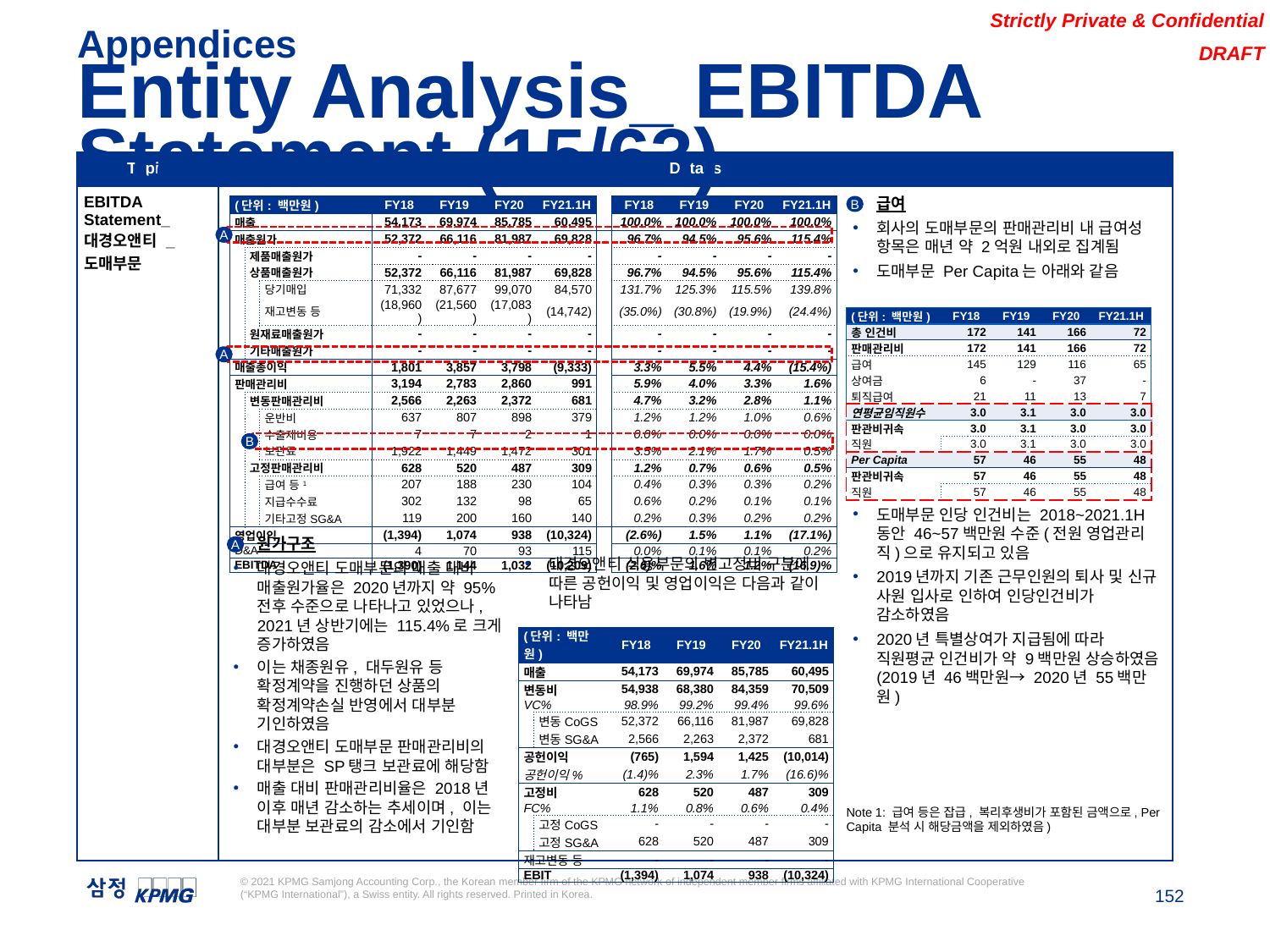

Appendices
Entity Analysis_ EBITDA Statement (15/63)
| Topic | Details |
| --- | --- |
| EBITDA Statement\_ 대경오앤티 \_도매부문 |  |
급여
회사의 도매부문의 판매관리비 내 급여성 항목은 매년 약 2억원 내외로 집계됨
도매부문 Per Capita는 아래와 같음

도매부문 인당 인건비는 2018~2021.1H 동안 46~57백만원 수준(전원 영업관리직)으로 유지되고 있음
2019년까지 기존 근무인원의 퇴사 및 신규 사원 입사로 인하여 인당인건비가 감소하였음
2020년 특별상여가 지급됨에 따라 직원평균 인건비가 약 9백만원 상승하였음 (2019년 46백만원→ 2020년 55백만원)

| (단위: 백만원) |  |  | FY18 | FY19 | FY20 | FY21.1H |  | FY18 | FY19 | FY20 | FY21.1H |
| --- | --- | --- | --- | --- | --- | --- | --- | --- | --- | --- | --- |
| 매출 |  |  | 54,173 | 69,974 | 85,785 | 60,495 |  | 100.0% | 100.0% | 100.0% | 100.0% |
| 매출원가 |  |  | 52,372 | 66,116 | 81,987 | 69,828 |  | 96.7% | 94.5% | 95.6% | 115.4% |
|  | 제품매출원가 |  | - | - | - | - |  | - | - | - | - |
|  | 상품매출원가 |  | 52,372 | 66,116 | 81,987 | 69,828 |  | 96.7% | 94.5% | 95.6% | 115.4% |
|  |  | 당기매입 | 71,332 | 87,677 | 99,070 | 84,570 |  | 131.7% | 125.3% | 115.5% | 139.8% |
|  |  | 재고변동 등 | (18,960) | (21,560) | (17,083) | (14,742) |  | (35.0%) | (30.8%) | (19.9%) | (24.4%) |
|  | 원재료매출원가 |  | - | - | - | - |  | - | - | - | - |
|  | 기타매출원가 |  | - | - | - | - |  | - | - | - | - |
| 매출총이익 |  |  | 1,801 | 3,857 | 3,798 | (9,333) |  | 3.3% | 5.5% | 4.4% | (15.4%) |
| 판매관리비 |  |  | 3,194 | 2,783 | 2,860 | 991 |  | 5.9% | 4.0% | 3.3% | 1.6% |
|  | 변동판매관리비 |  | 2,566 | 2,263 | 2,372 | 681 |  | 4.7% | 3.2% | 2.8% | 1.1% |
|  |  | 운반비 | 637 | 807 | 898 | 379 |  | 1.2% | 1.2% | 1.0% | 0.6% |
|  |  | 수출제비용 | 7 | 7 | 2 | 1 |  | 0.0% | 0.0% | 0.0% | 0.0% |
|  |  | 보관료 | 1,922 | 1,449 | 1,472 | 301 |  | 3.5% | 2.1% | 1.7% | 0.5% |
|  | 고정판매관리비 |  | 628 | 520 | 487 | 309 |  | 1.2% | 0.7% | 0.6% | 0.5% |
|  |  | 급여 등1 | 207 | 188 | 230 | 104 |  | 0.4% | 0.3% | 0.3% | 0.2% |
|  |  | 지급수수료 | 302 | 132 | 98 | 65 |  | 0.6% | 0.2% | 0.1% | 0.1% |
|  |  | 기타고정SG&A | 119 | 200 | 160 | 140 |  | 0.2% | 0.3% | 0.2% | 0.2% |
| 영업이익 |  |  | (1,394) | 1,074 | 938 | (10,324) |  | (2.6%) | 1.5% | 1.1% | (17.1%) |
| D&A |  |  | 4 | 70 | 93 | 115 |  | 0.0% | 0.1% | 0.1% | 0.2% |
| EBITDA |  |  | (1,390) | 1,144 | 1,032 | (10,209) |  | (2.6)% | 1.6% | 1.2% | (16.9)% |
B
A

| (단위: 백만원) | FY18 | FY19 | FY20 | FY21.1H |
| --- | --- | --- | --- | --- |
| 총 인건비 | 172 | 141 | 166 | 72 |
| 판매관리비 | 172 | 141 | 166 | 72 |
| 급여 | 145 | 129 | 116 | 65 |
| 상여금 | 6 | - | 37 | - |
| 퇴직급여 | 21 | 11 | 13 | 7 |
| 연평균임직원수 | 3.0 | 3.1 | 3.0 | 3.0 |
| 판관비귀속 | 3.0 | 3.1 | 3.0 | 3.0 |
| 직원 | 3.0 | 3.1 | 3.0 | 3.0 |
| Per Capita | 57 | 46 | 55 | 48 |
| 판관비귀속 | 57 | 46 | 55 | 48 |
| 직원 | 57 | 46 | 55 | 48 |
A

B

원가구조
대경오앤티 도매부문의 매출 대비 매출원가율은 2020년까지 약 95% 전후 수준으로 나타나고 있었으나, 2021년 상반기에는 115.4%로 크게 증가하였음
이는 채종원유, 대두원유 등 확정계약을 진행하던 상품의 확정계약손실 반영에서 대부분 기인하였음
대경오앤티 도매부문 판매관리비의 대부분은 SP탱크 보관료에 해당함
매출 대비 판매관리비율은 2018년 이후 매년 감소하는 추세이며, 이는 대부분 보관료의 감소에서 기인함

A
대경오앤티 식용부문의 변고정비 구분에 따른 공헌이익 및 영업이익은 다음과 같이 나타남
| (단위: 백만원) |  | FY18 | FY19 | FY20 | FY21.1H |
| --- | --- | --- | --- | --- | --- |
| 매출 |  | 54,173 | 69,974 | 85,785 | 60,495 |
| 변동비 |  | 54,938 | 68,380 | 84,359 | 70,509 |
| VC% |  | 98.9% | 99.2% | 99.4% | 99.6% |
|  | 변동CoGS | 52,372 | 66,116 | 81,987 | 69,828 |
|  | 변동SG&A | 2,566 | 2,263 | 2,372 | 681 |
| 공헌이익 |  | (765) | 1,594 | 1,425 | (10,014) |
| 공헌이익% |  | (1.4)% | 2.3% | 1.7% | (16.6)% |
| 고정비 |  | 628 | 520 | 487 | 309 |
| FC% |  | 1.1% | 0.8% | 0.6% | 0.4% |
|  | 고정CoGS | - | - | - | - |
|  | 고정SG&A | 628 | 520 | 487 | 309 |
| 재고변동 등 |  | - | - | - | - |
| EBIT |  | (1,394) | 1,074 | 938 | (10,324) |
Note 1: 급여 등은 잡급, 복리후생비가 포함된 금액으로, Per Capita 분석 시 해당금액을 제외하였음)